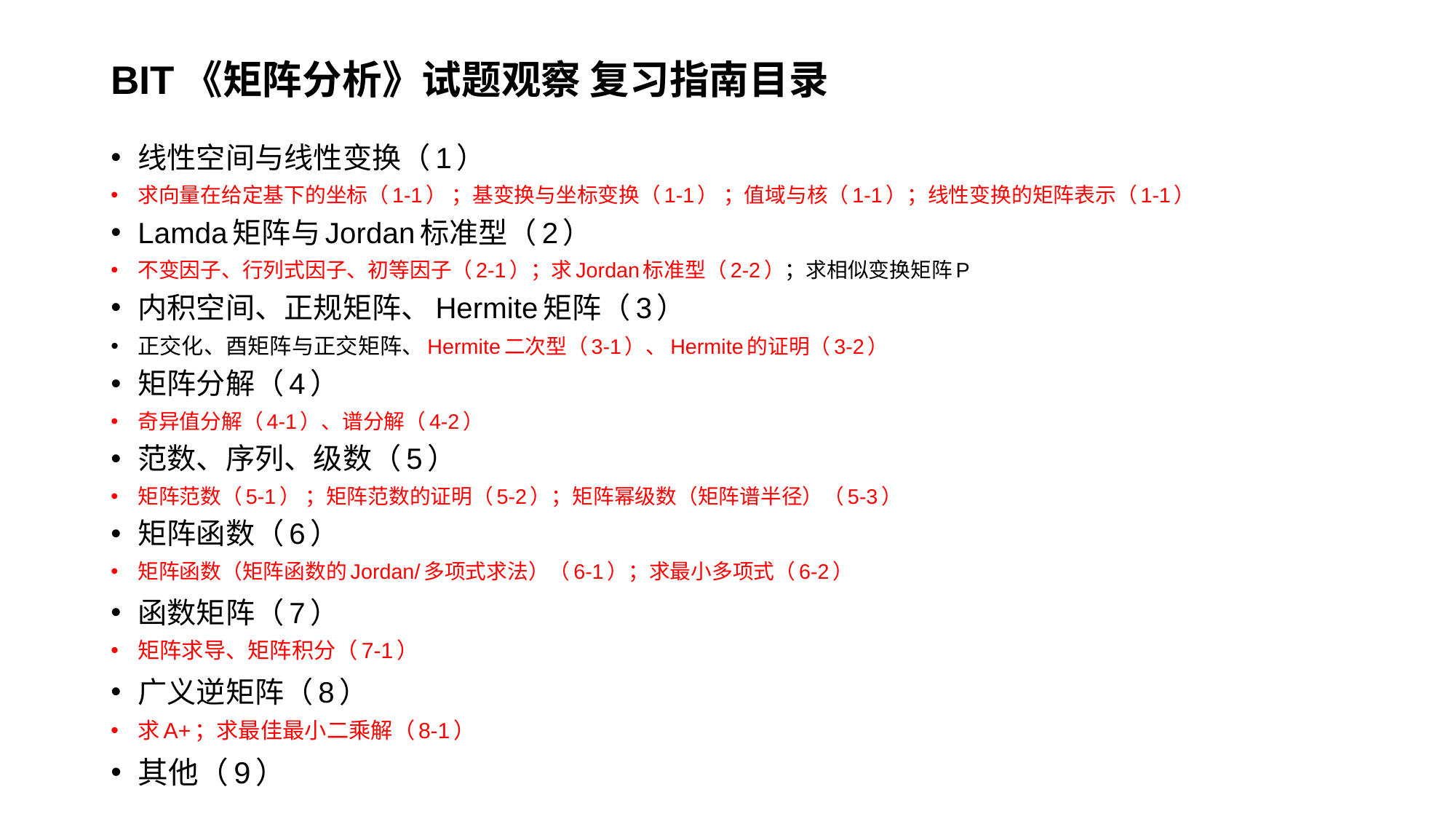

# BIT《矩阵分析》试题观察 复习指南目录
线性空间与线性变换（1）
求向量在给定基下的坐标（1-1） ；基变换与坐标变换（1-1） ；值域与核（1-1）；线性变换的矩阵表示（1-1）
Lamda矩阵与Jordan标准型（2）
不变因子、行列式因子、初等因子（2-1）；求Jordan标准型（2-2）；求相似变换矩阵P
内积空间、正规矩阵、Hermite矩阵（3）
正交化、酉矩阵与正交矩阵、Hermite二次型（3-1）、Hermite的证明（3-2）
矩阵分解（4）
奇异值分解（4-1）、谱分解（4-2）
范数、序列、级数（5）
矩阵范数（5-1） ；矩阵范数的证明（5-2）；矩阵幂级数（矩阵谱半径）（5-3）
矩阵函数（6）
矩阵函数（矩阵函数的Jordan/多项式求法）（6-1）；求最小多项式（6-2）
函数矩阵（7）
矩阵求导、矩阵积分（7-1）
广义逆矩阵（8）
求A+；求最佳最小二乘解（8-1）
其他（9）